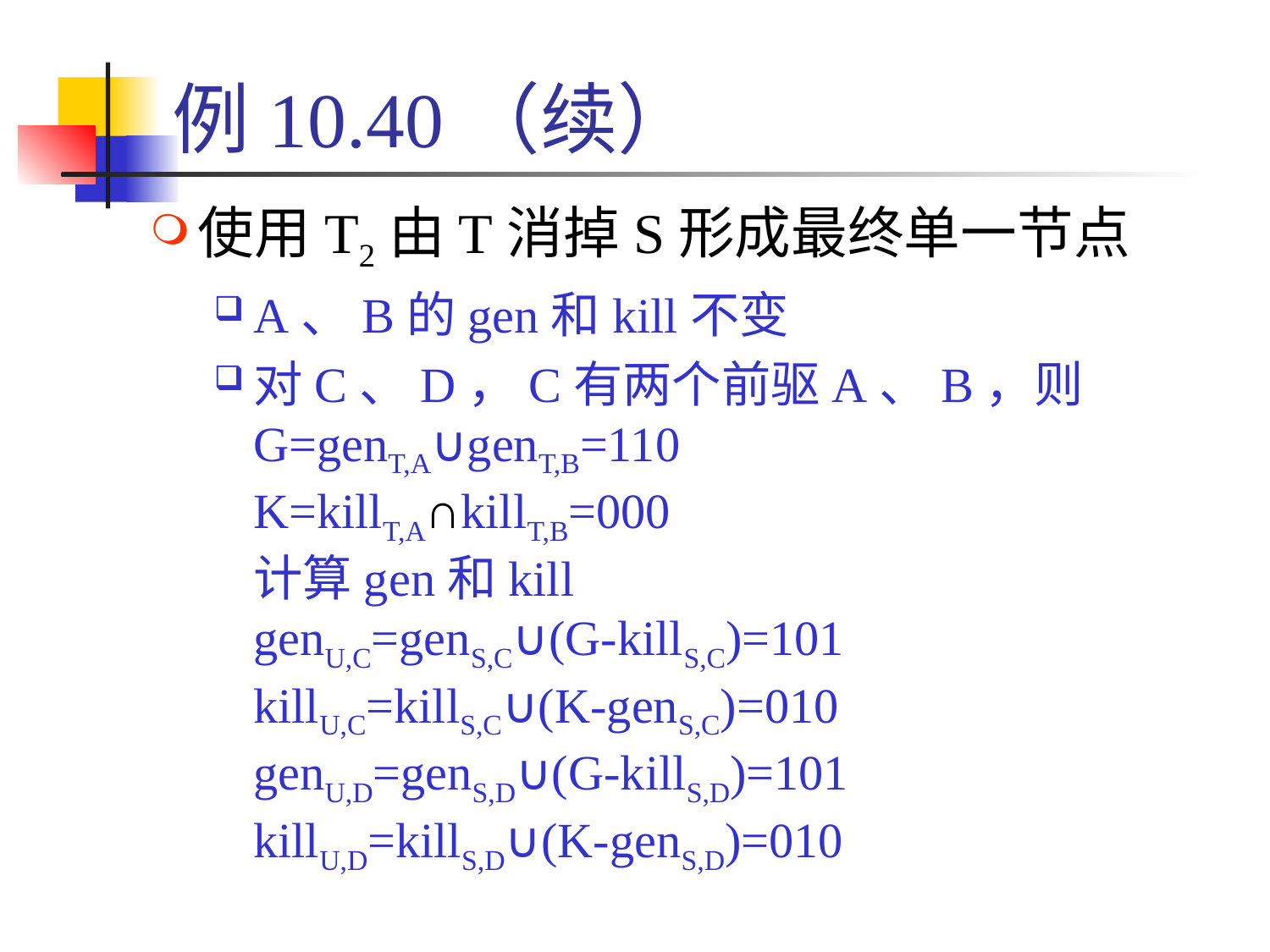

# 例10.40（续）
使用T2由T消掉S形成最终单一节点
A、B的gen和kill不变
对C、D，C有两个前驱A、B，则
G=genT,A∪genT,B=110
K=killT,A∩killT,B=000
计算gen和kill
genU,C=genS,C∪(G-killS,C)=101
killU,C=killS,C∪(K-genS,C)=010
genU,D=genS,D∪(G-killS,D)=101
killU,D=killS,D∪(K-genS,D)=010